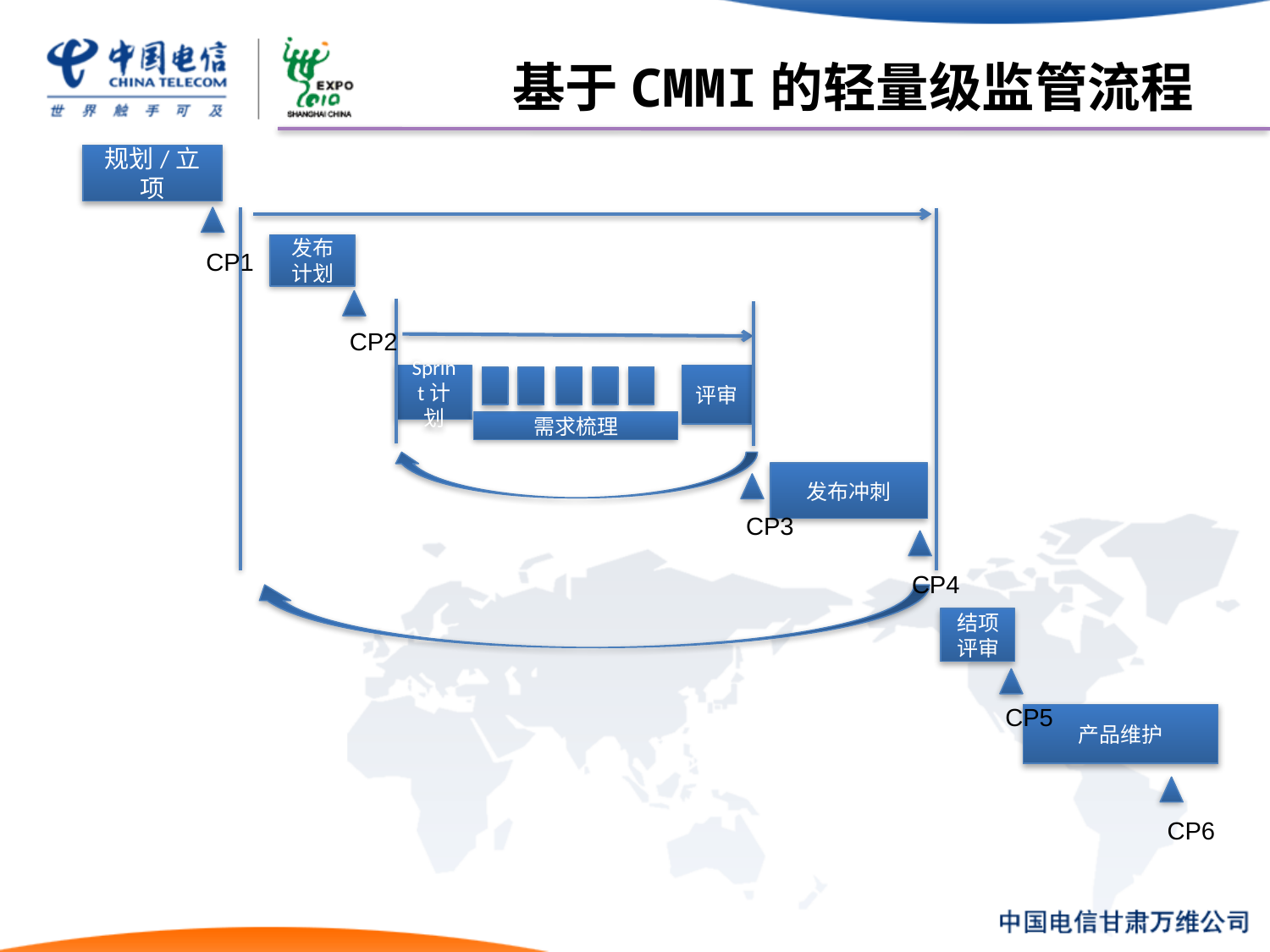

# 基于CMMI的轻量级监管流程
规划/立项

发布计划
CP1

CP2
Sprint计划
评审

需求梳理

发布冲刺

CP3

CP4

结项评审

CP5
产品维护

CP6